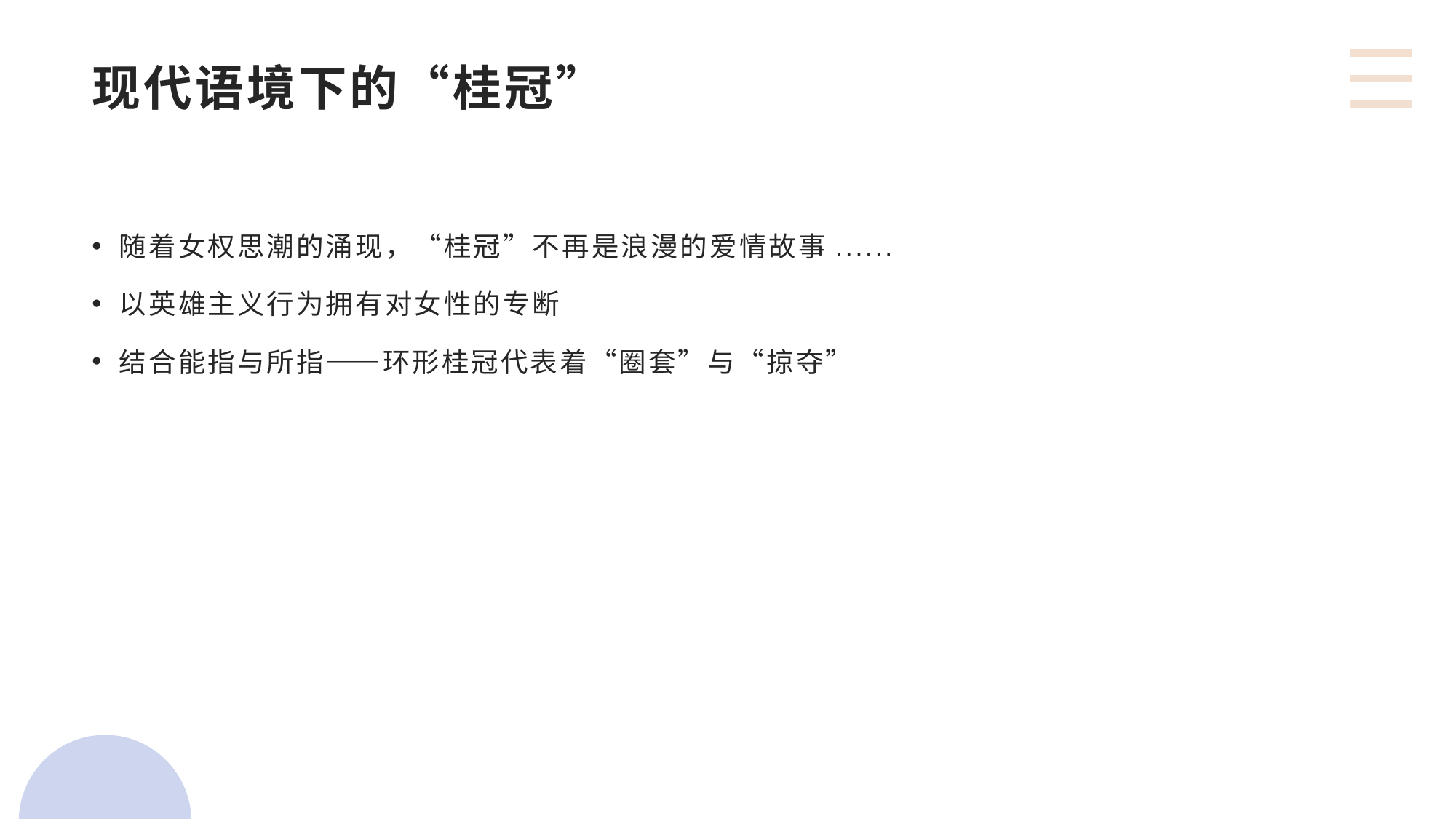

# 现代语境下的“桂冠”

随着女权思潮的涌现，“桂冠”不再是浪漫的爱情故事......
以英雄主义行为拥有对女性的专断
结合能指与所指——环形桂冠代表着“圈套”与“掠夺”